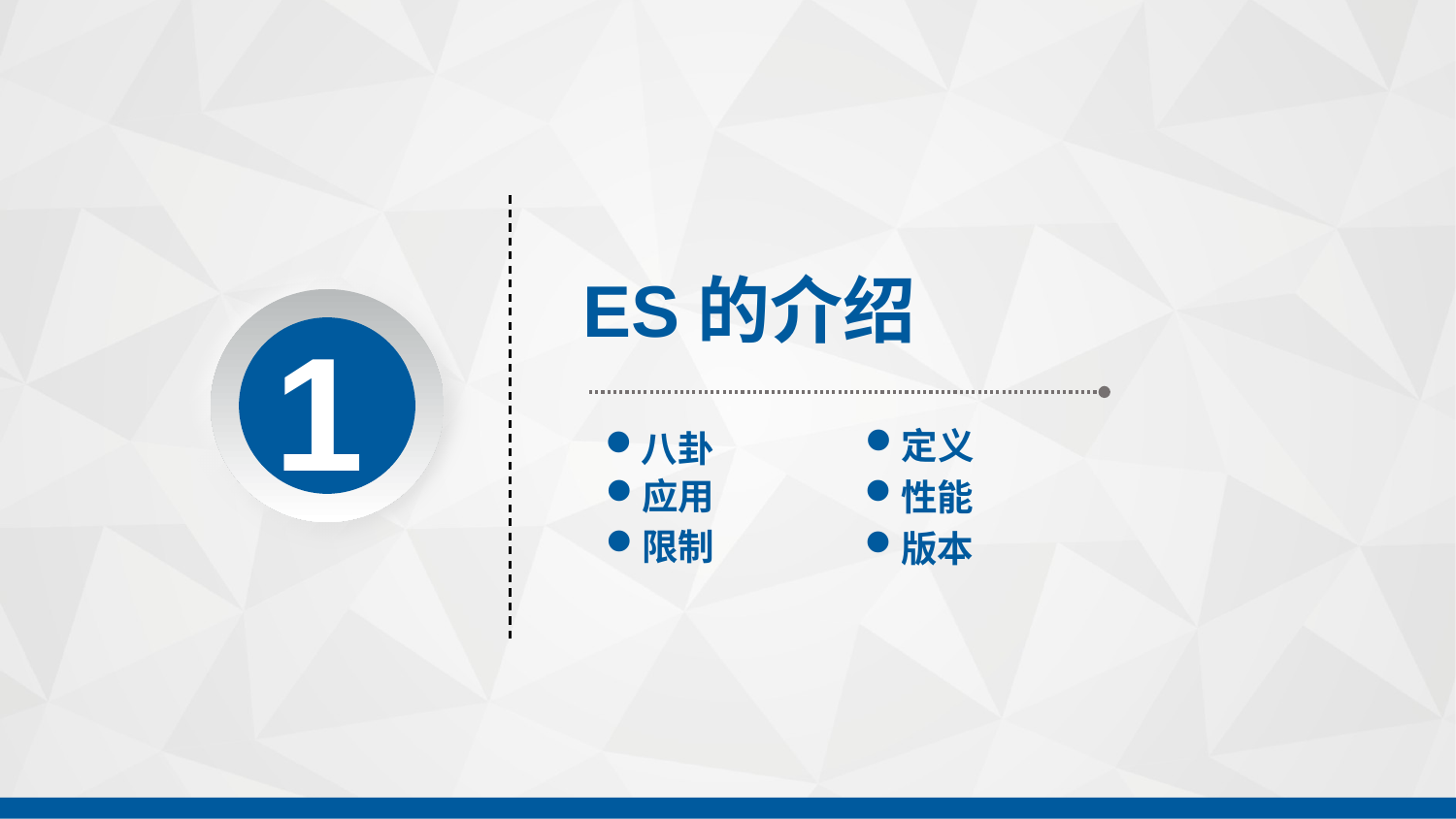

ES的介绍
1
定义
八卦
应用
性能

限制
版本